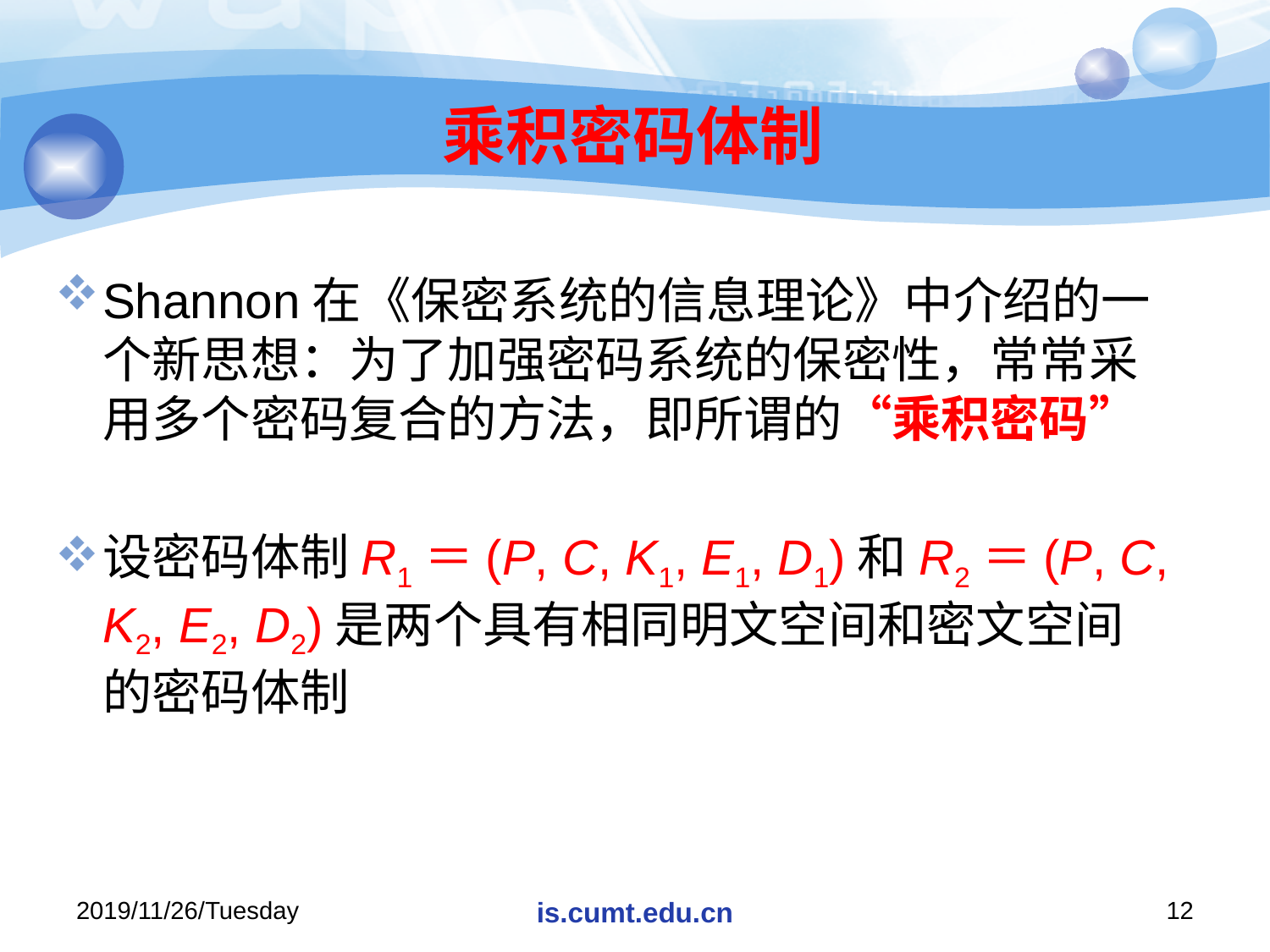

# 乘积密码体制
Shannon在《保密系统的信息理论》中介绍的一个新思想：为了加强密码系统的保密性，常常采用多个密码复合的方法，即所谓的“乘积密码”

设密码体制R1＝(P, C, K1, E1, D1)和R2＝(P, C, K2, E2, D2)是两个具有相同明文空间和密文空间的密码体制
2019/11/26/Tuesday
is.cumt.edu.cn
12